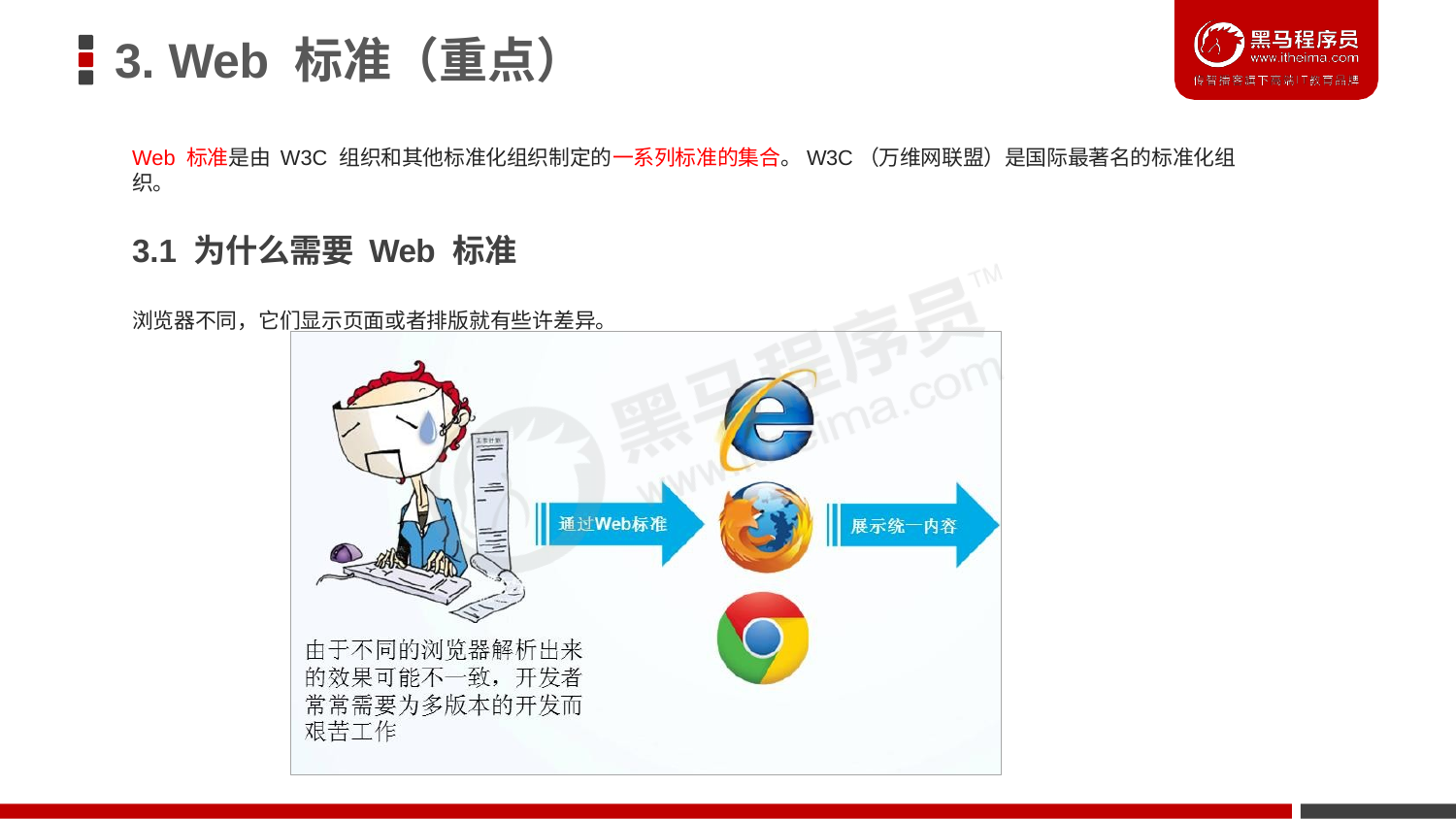

# 3. Web 标准（重点）
Web 标准是由 W3C 组织和其他标准化组织制定的一系列标准的集合。W3C（万维网联盟）是国际最著名的标准化组织。

3.1 为什么需要 Web 标准

浏览器不同，它们显示页面或者排版就有些许差异。